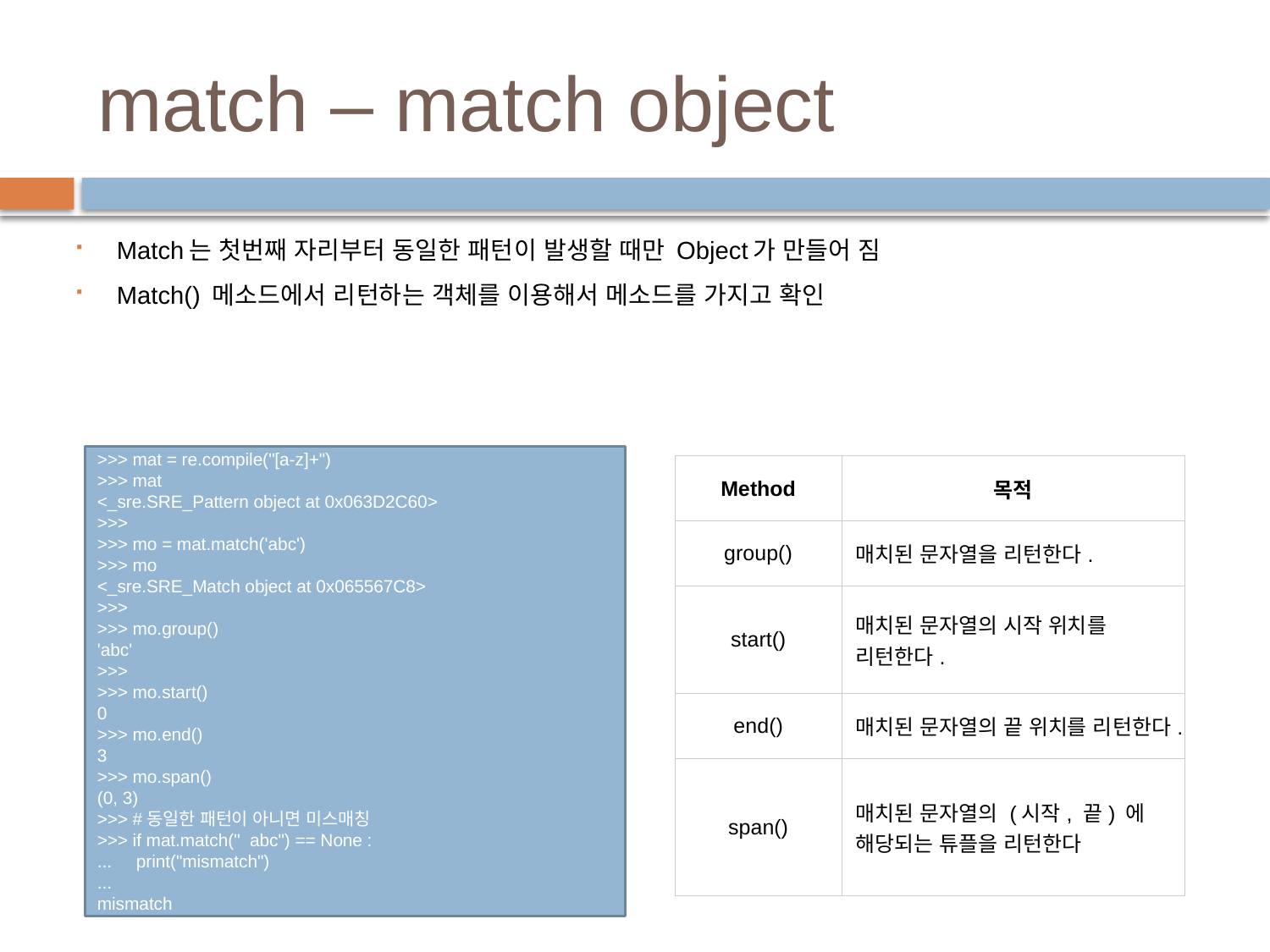

# match – match object
Match는 첫번째 자리부터 동일한 패턴이 발생할 때만 Object가 만들어 짐
Match() 메소드에서 리턴하는 객체를 이용해서 메소드를 가지고 확인
>>> mat = re.compile("[a-z]+")
>>> mat
<_sre.SRE_Pattern object at 0x063D2C60>
>>>
>>> mo = mat.match('abc')
>>> mo
<_sre.SRE_Match object at 0x065567C8>
>>>
>>> mo.group()
'abc'
>>>
>>> mo.start()
0
>>> mo.end()
3
>>> mo.span()
(0, 3)
>>> #동일한 패턴이 아니면 미스매칭
>>> if mat.match("  abc") == None :
...     print("mismatch")
...
mismatch
| Method | 목적 |
| --- | --- |
| group() | 매치된 문자열을 리턴한다. |
| start() | 매치된 문자열의 시작 위치를 리턴한다. |
| end() | 매치된 문자열의 끝 위치를 리턴한다. |
| span() | 매치된 문자열의 (시작, 끝) 에 해당되는 튜플을 리턴한다 |